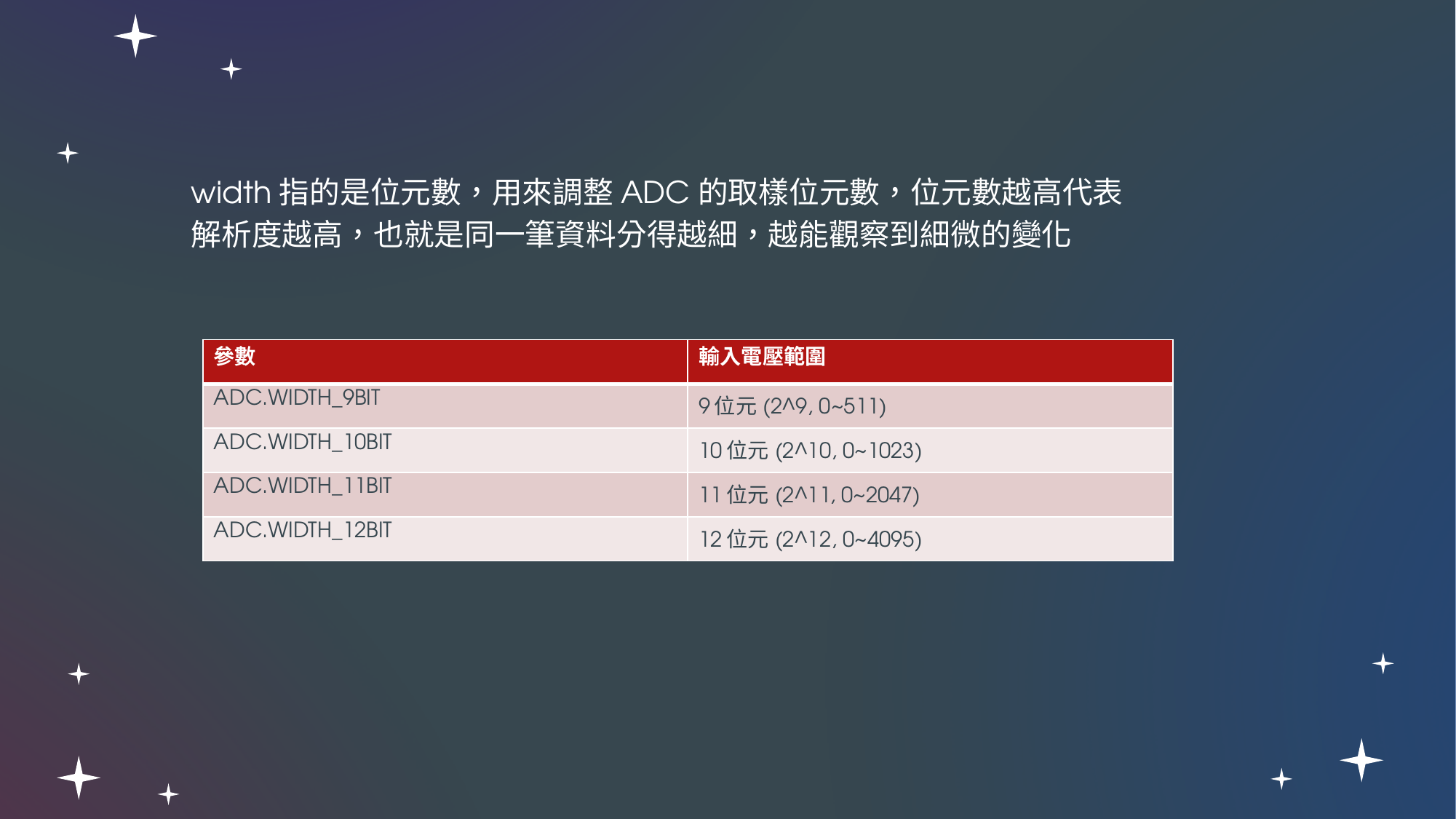

width指的是位元數，用來調整ADC的取樣位元數，位元數越高代表解析度越高，也就是同一筆資料分得越細，越能觀察到細微的變化
| 參數 | 輸入電壓範圍 |
| --- | --- |
| ADC.WIDTH\_9BIT | 9位元(2^9, 0~511) |
| ADC.WIDTH\_10BIT | 10位元(2^10, 0~1023) |
| ADC.WIDTH\_11BIT | 11位元(2^11, 0~2047) |
| ADC.WIDTH\_12BIT | 12位元(2^12, 0~4095) |